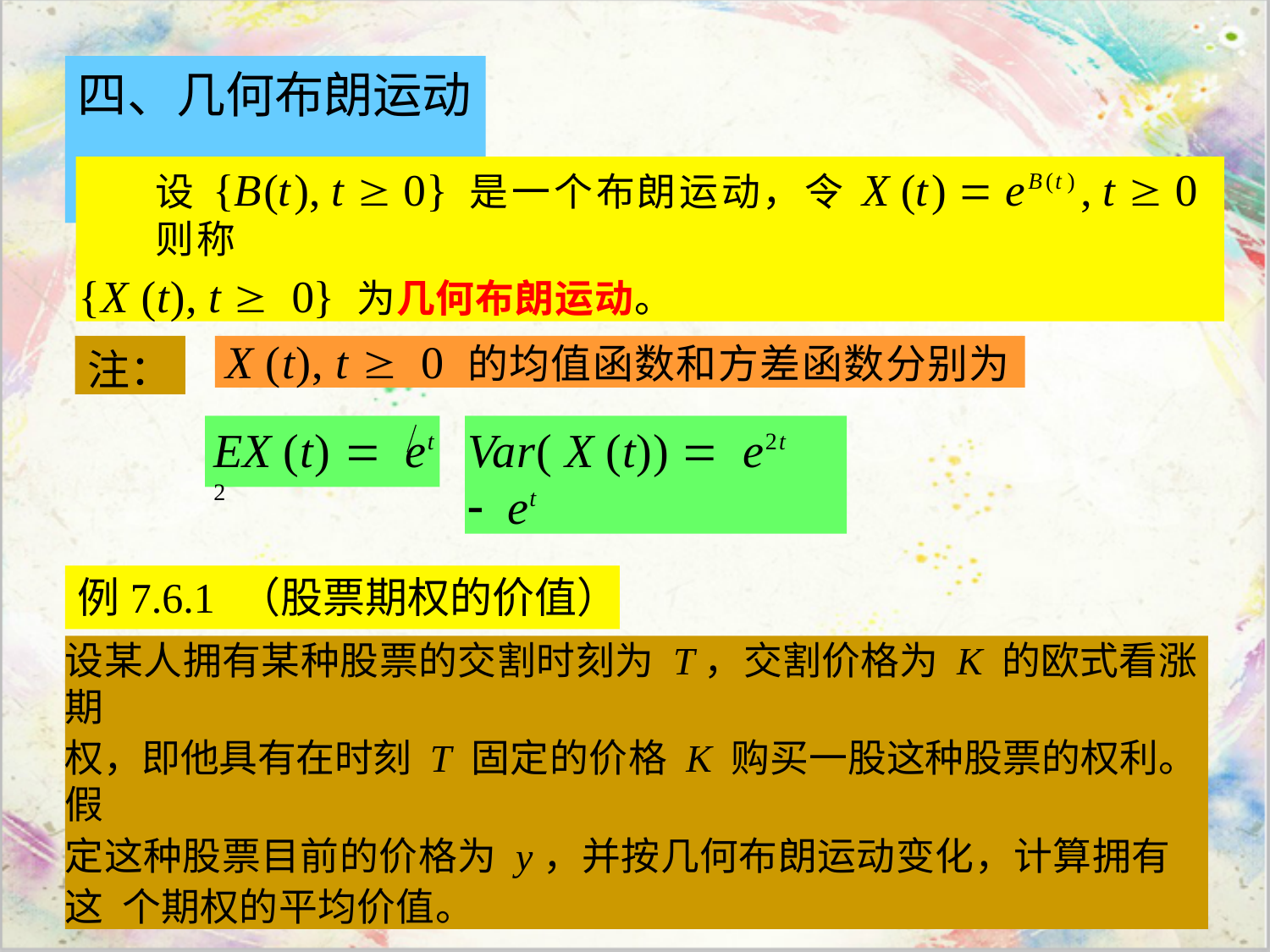

# 四、几何布朗运动
设 {B(t), t ≥ 0} 是一个布朗运动，令 X (t) = eB(t ) , t ≥ 0	则称
{X (t), t ≥ 0} 为几何布朗运动。
注：
X (t), t ≥ 0 的均值函数和方差函数分别为

EX (t) = et 2
Var( X (t)) = e2t − et

例7.6.1	（股票期权的价值）
设某人拥有某种股票的交割时刻为 T，交割价格为 K 的欧式看涨期
权，即他具有在时刻 T 固定的价格 K 购买一股这种股票的权利。假
定这种股票目前的价格为 y，并按几何布朗运动变化，计算拥有这  个期权的平均价值。